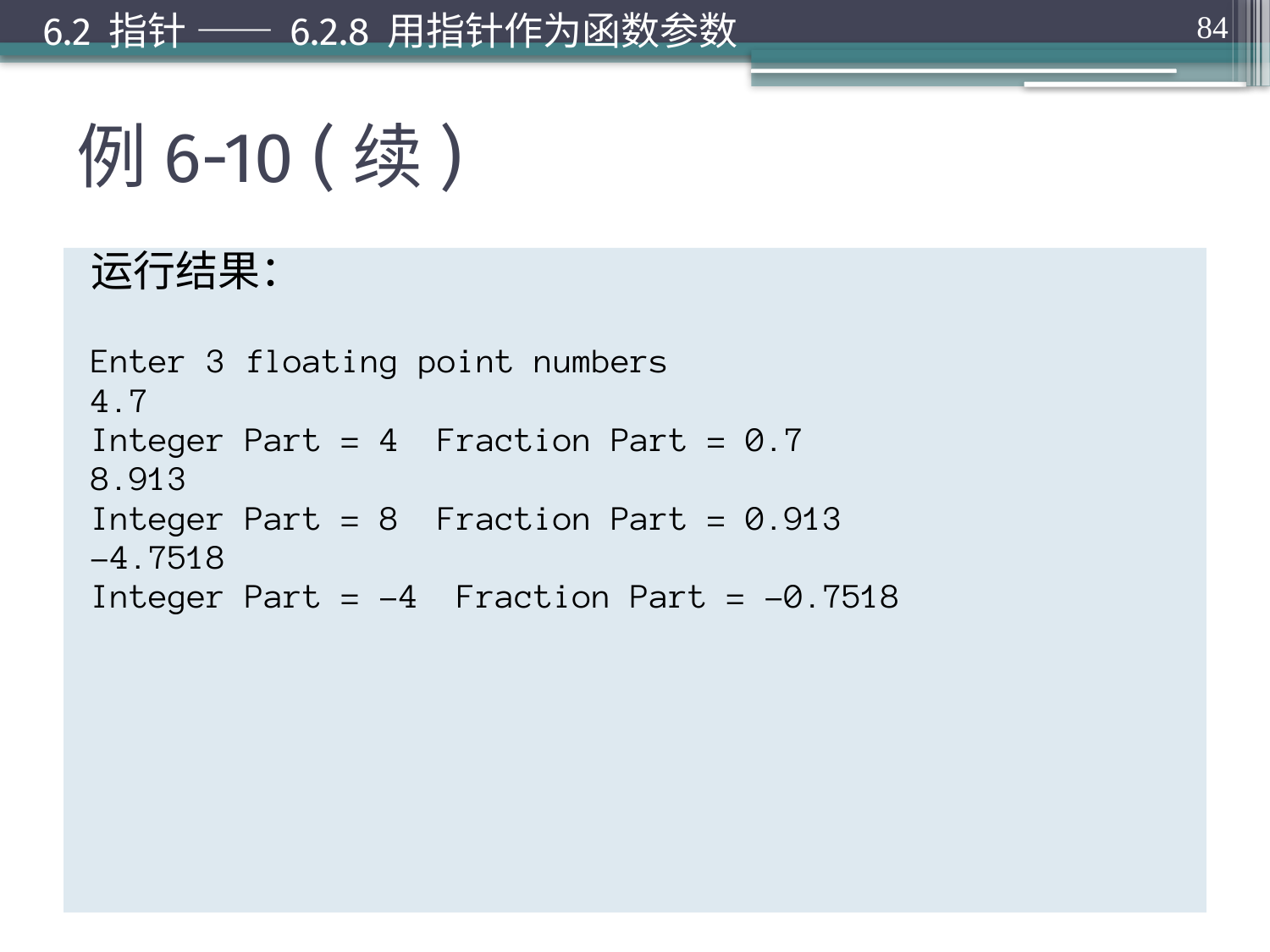

6.2 指针 —— 6.2.8 用指针作为函数参数
84
# 例6-10 (续)
运行结果：

Enter 3 floating point numbers
4.7
Integer Part = 4  Fraction Part = 0.7
8.913
Integer Part = 8  Fraction Part = 0.913
-4.7518
Integer Part = -4  Fraction Part = -0.7518